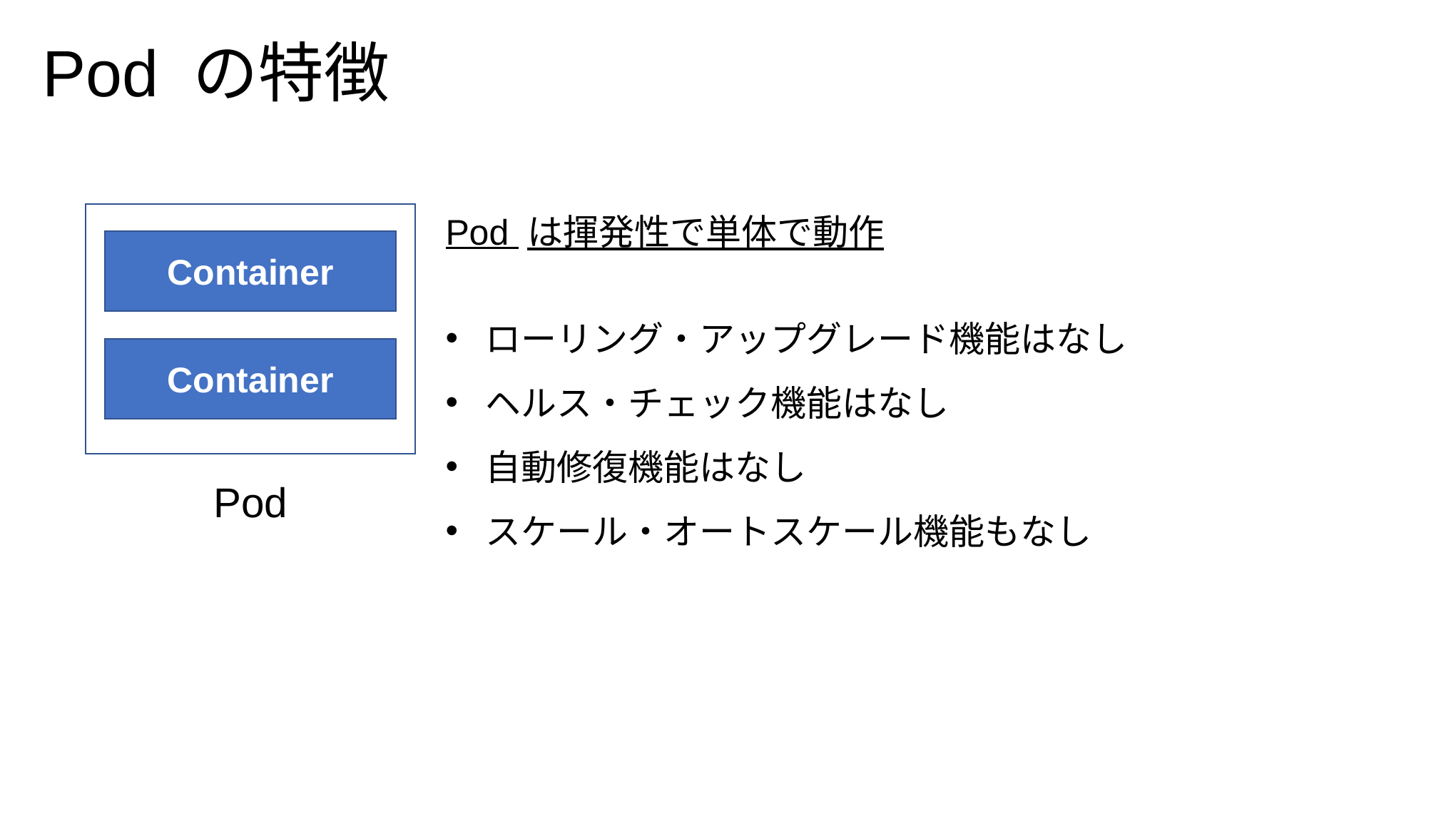

Pod の特徴

Pod は揮発性で単体で動作

ローリング・アップグレード機能はなし
ヘルス・チェック機能はなし
自動修復機能はなし
スケール・オートスケール機能もなし
Container
Container
Pod